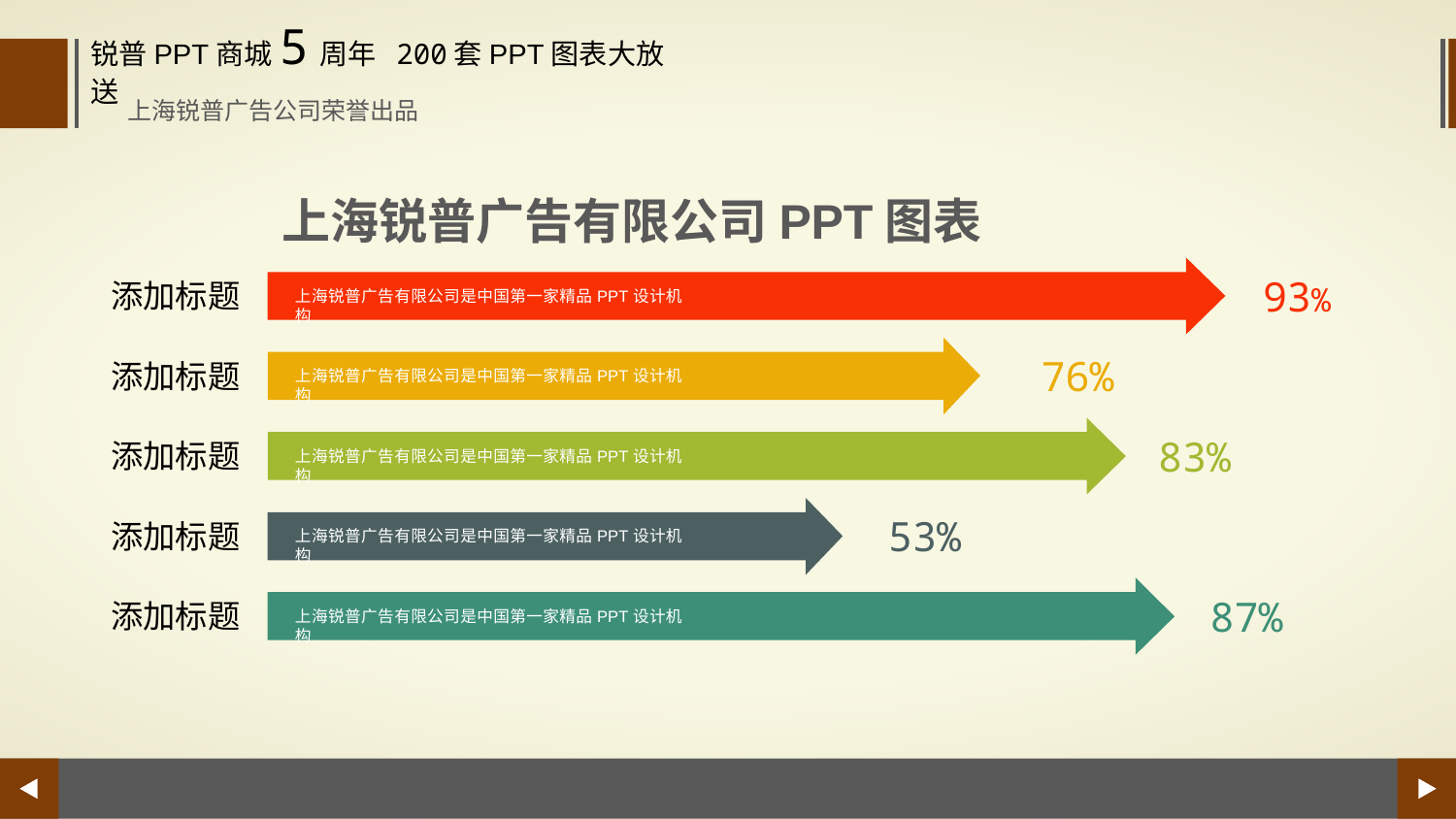

锐普PPT商城5周年  200套PPT图表大放送

上海锐普广告公司荣誉出品
上海锐普广告有限公司PPT图表

93%
添加标题
上海锐普广告有限公司是中国第一家精品PPT设计机构

76%
添加标题
上海锐普广告有限公司是中国第一家精品PPT设计机构

83%
添加标题
上海锐普广告有限公司是中国第一家精品PPT设计机构

53%
添加标题
上海锐普广告有限公司是中国第一家精品PPT设计机构

87%
添加标题
上海锐普广告有限公司是中国第一家精品PPT设计机构